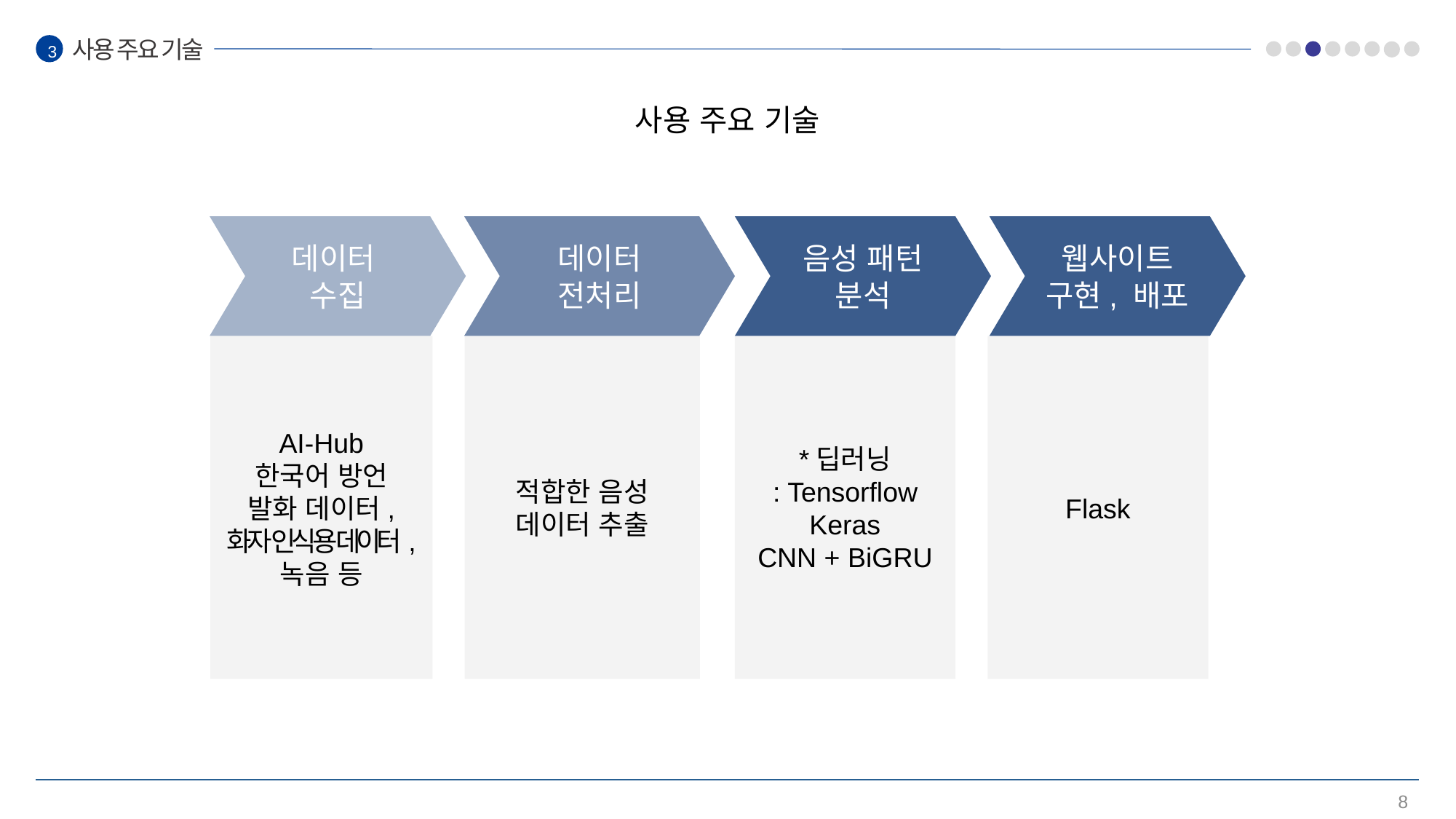

사용 주요 기술
3

사용 주요 기술
데이터
수집
데이터
전처리
음성 패턴 분석
웹사이트
구현, 배포
AI-Hub
한국어 방언
발화 데이터,
화자 인식용 데이터,
녹음 등
적합한 음성
데이터 추출
*딥러닝
: Tensorflow
Keras
CNN + BiGRU
Flask

8